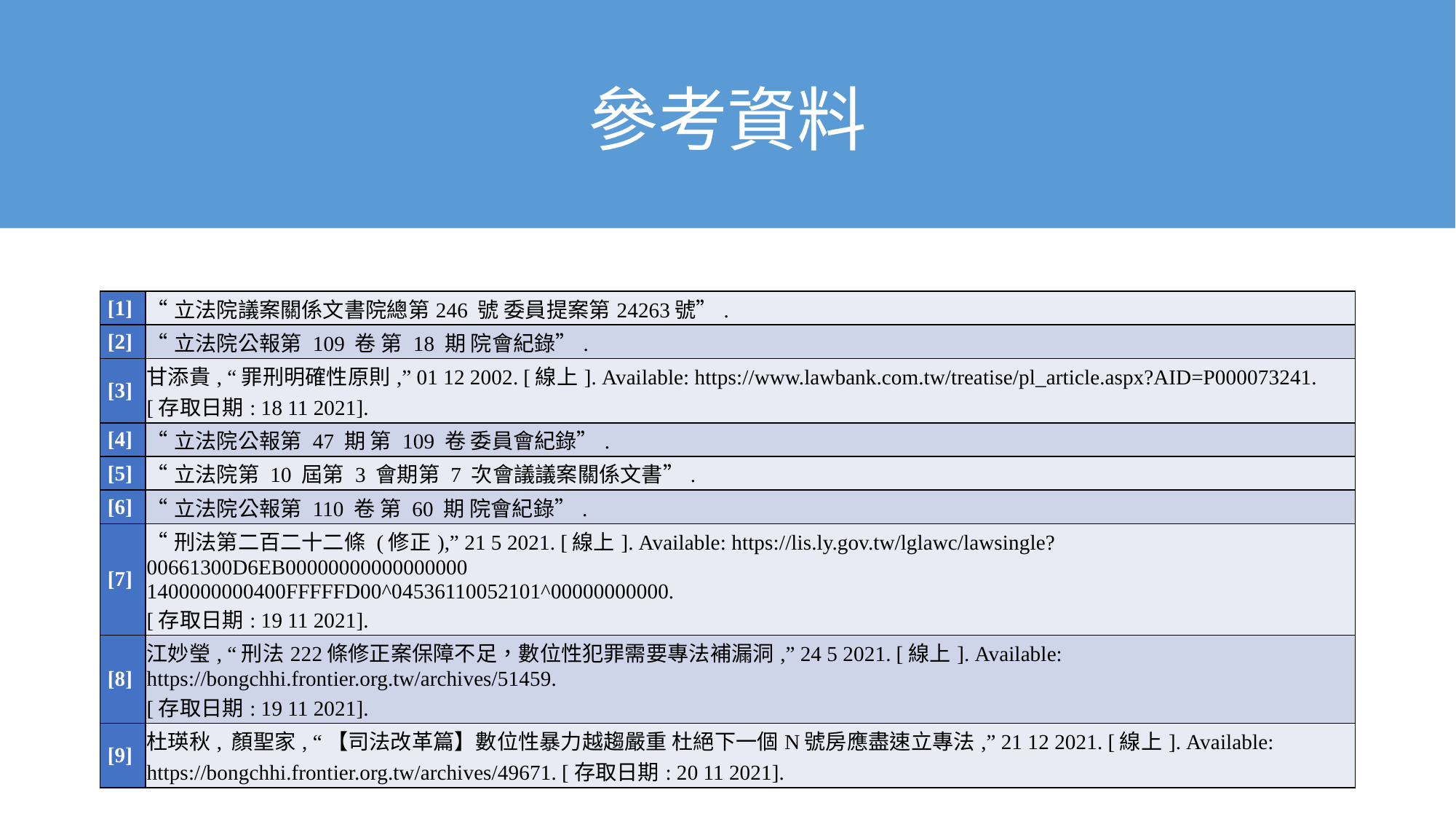

# 參考資料
| [1] | “立法院議案關係文書院總第246 號 委員提案第24263號”. |
| --- | --- |
| [2] | “立法院公報第 109 卷 第 18 期 院會紀錄”. |
| [3] | 甘添貴, “罪刑明確性原則,” 01 12 2002. [線上]. Available: https://www.lawbank.com.tw/treatise/pl\_article.aspx?AID=P000073241. [存取日期: 18 11 2021]. |
| [4] | “立法院公報第 47 期 第 109 卷 委員會紀錄”. |
| [5] | “立法院第 10 屆第 3 會期第 7 次會議議案關係文書”. |
| [6] | “立法院公報第 110 卷 第 60 期 院會紀錄”. |
| [7] | “刑法第二百二十二條 (修正),” 21 5 2021. [線上]. Available: https://lis.ly.gov.tw/lglawc/lawsingle?00661300D6EB00000000000000000 1400000000400FFFFFD00^04536110052101^00000000000. [存取日期: 19 11 2021]. |
| [8] | 江妙瑩, “刑法222條修正案保障不足，數位性犯罪需要專法補漏洞,” 24 5 2021. [線上]. Available: https://bongchhi.frontier.org.tw/archives/51459. [存取日期: 19 11 2021]. |
| [9] | 杜瑛秋, 顏聖家, “【司法改革篇】數位性暴力越趨嚴重 杜絕下一個N號房應盡速立專法,” 21 12 2021. [線上]. Available: https://bongchhi.frontier.org.tw/archives/49671. [存取日期: 20 11 2021]. |